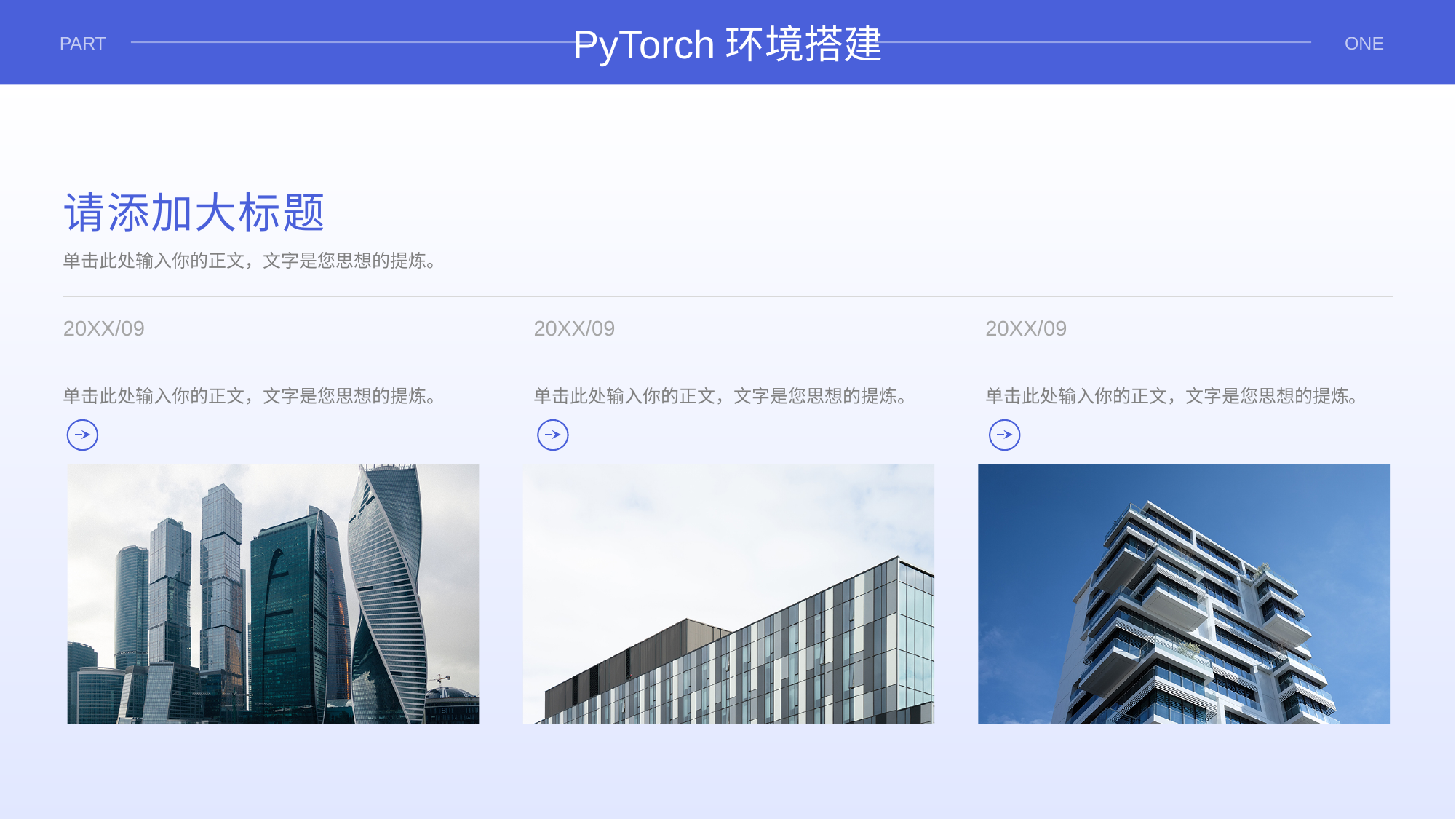

PyTorch环境搭建
PART
ONE
请添加大标题
单击此处输入你的正文，文字是您思想的提炼。
20XX/09
单击此处输入你的正文，文字是您思想的提炼。

20XX/09
单击此处输入你的正文，文字是您思想的提炼。

20XX/09
单击此处输入你的正文，文字是您思想的提炼。